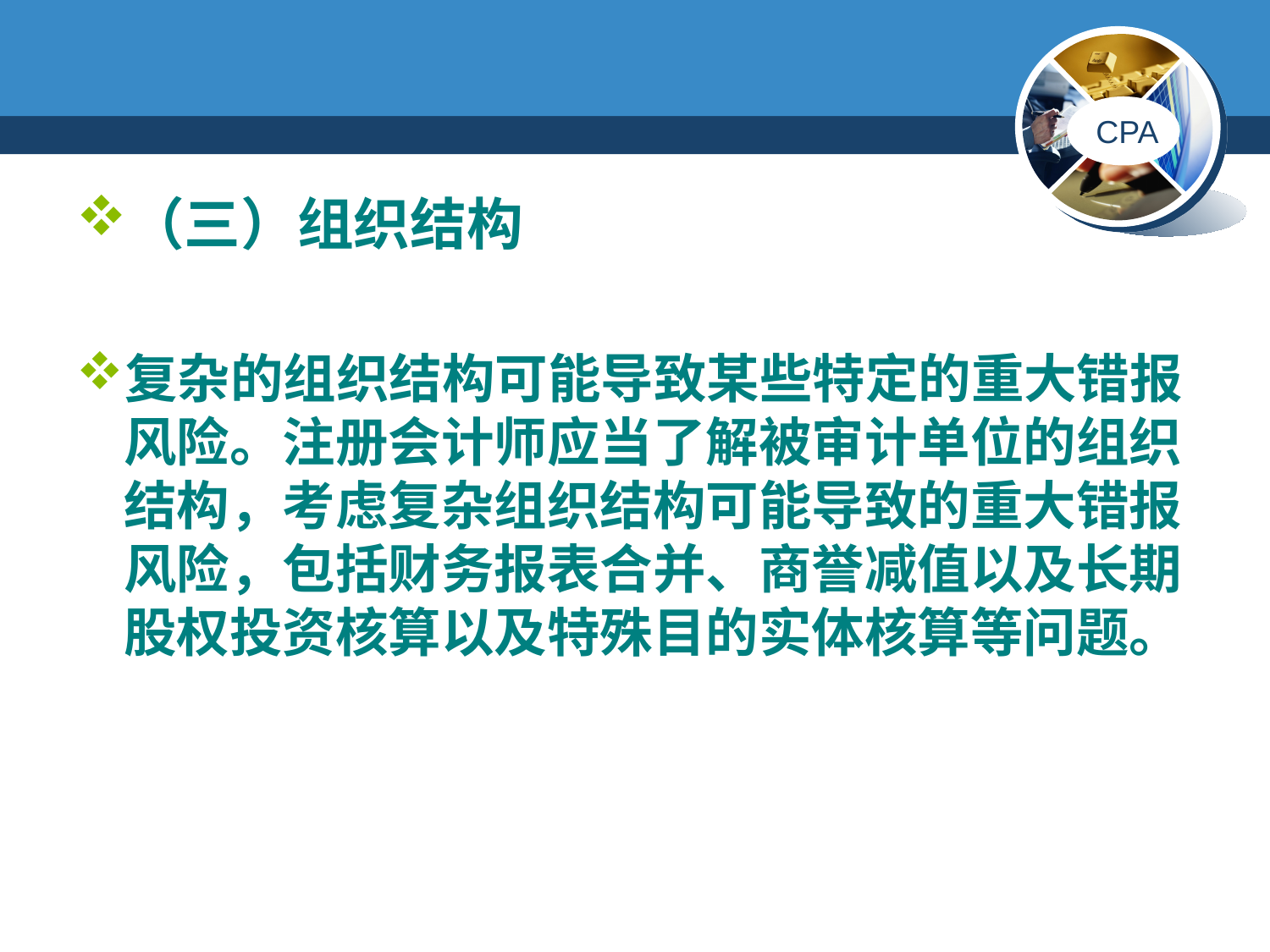

#
（三）组织结构

复杂的组织结构可能导致某些特定的重大错报风险。注册会计师应当了解被审计单位的组织结构，考虑复杂组织结构可能导致的重大错报风险，包括财务报表合并、商誉减值以及长期股权投资核算以及特殊目的实体核算等问题。